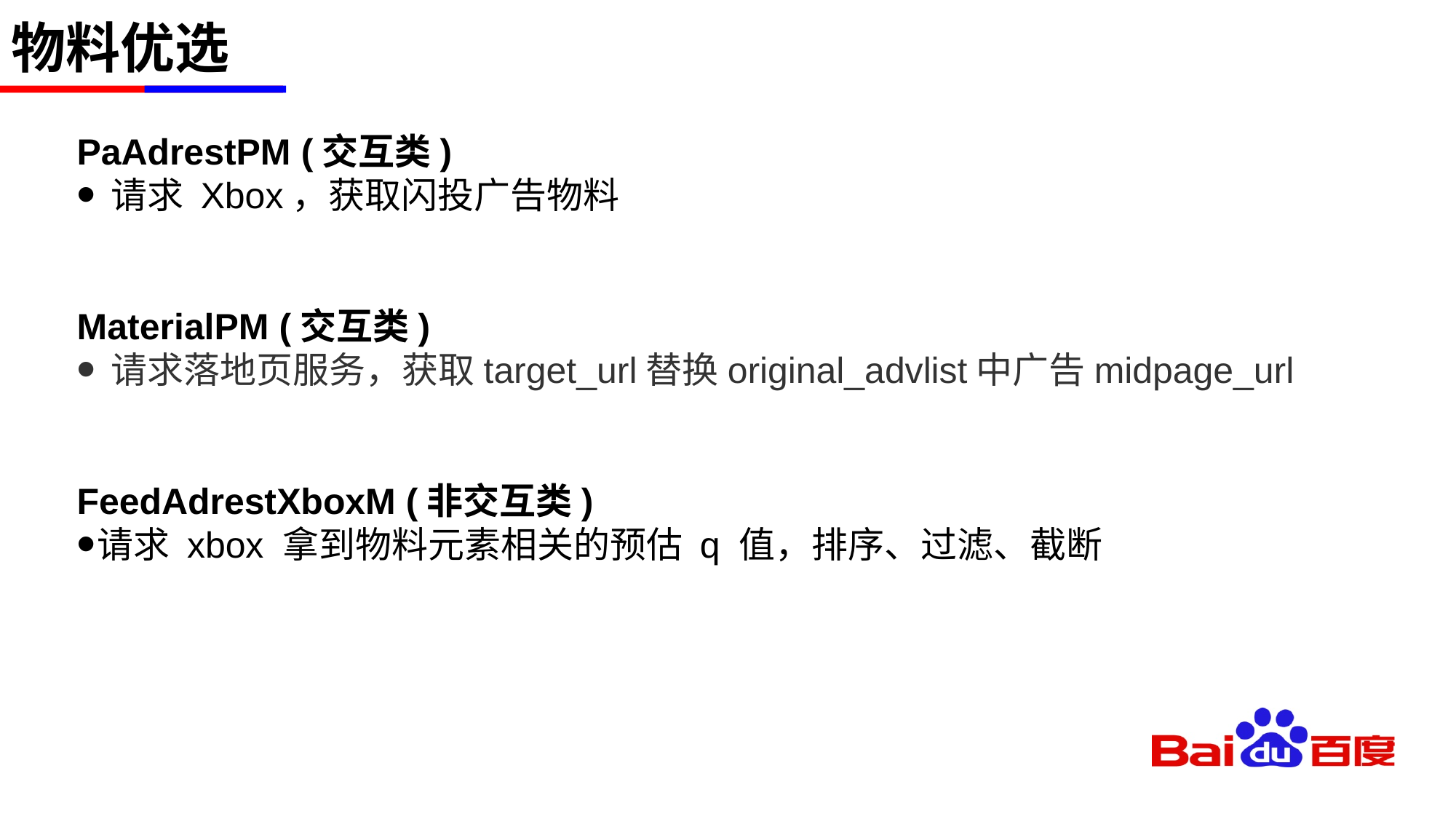

# 物料优选
PaAdrestPM (交互类)
请求 Xbox，获取闪投广告物料

MaterialPM (交互类)
请求落地页服务，获取target_url替换original_advlist中广告midpage_url

FeedAdrestXboxM (非交互类)
请求 xbox 拿到物料元素相关的预估 q 值，排序、过滤、截断